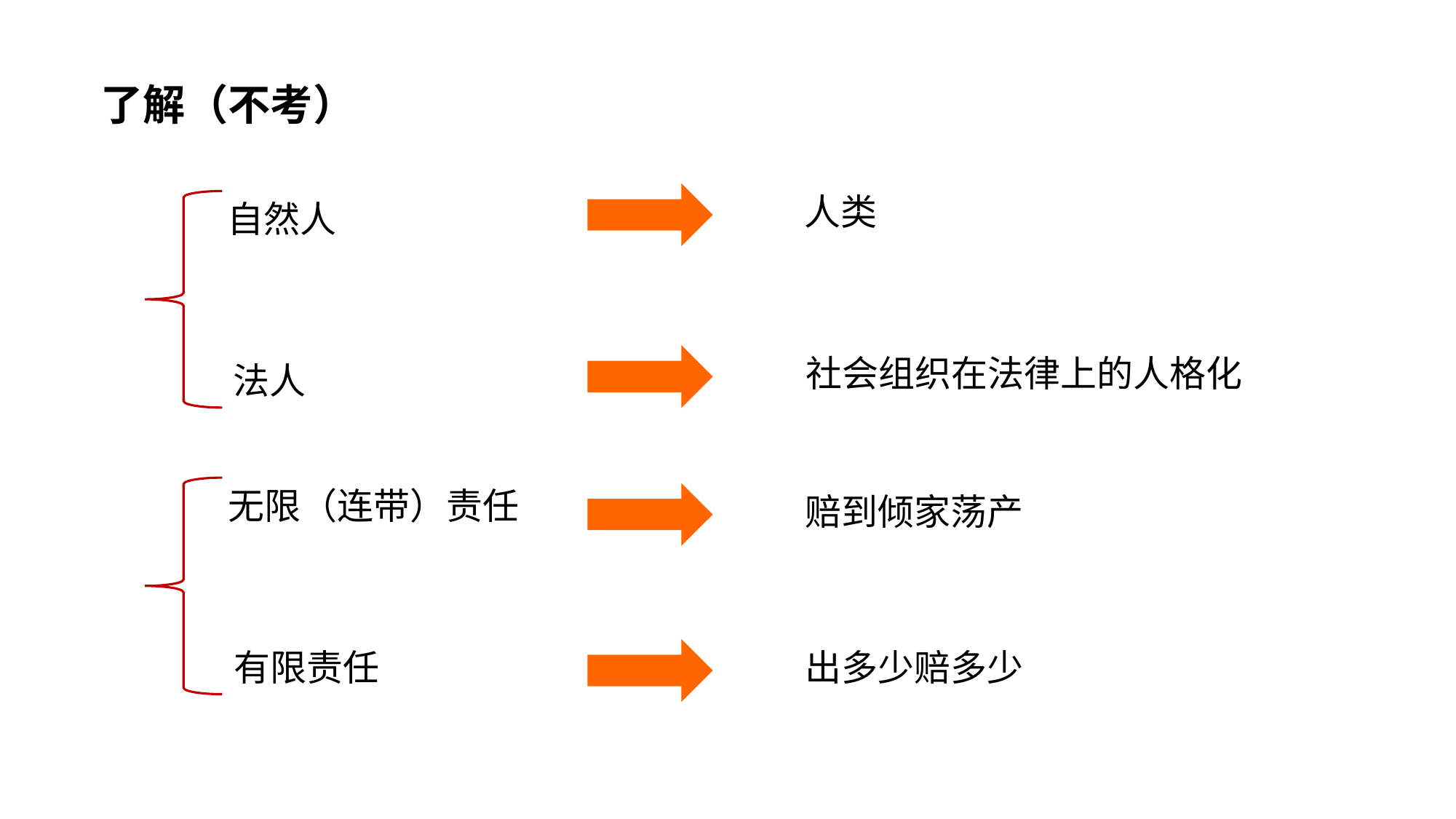

了解（不考）

人类

自然人

社会组织在法律上的人格化
法人

无限（连带）责任

赔到倾家荡产
有限责任

出多少赔多少